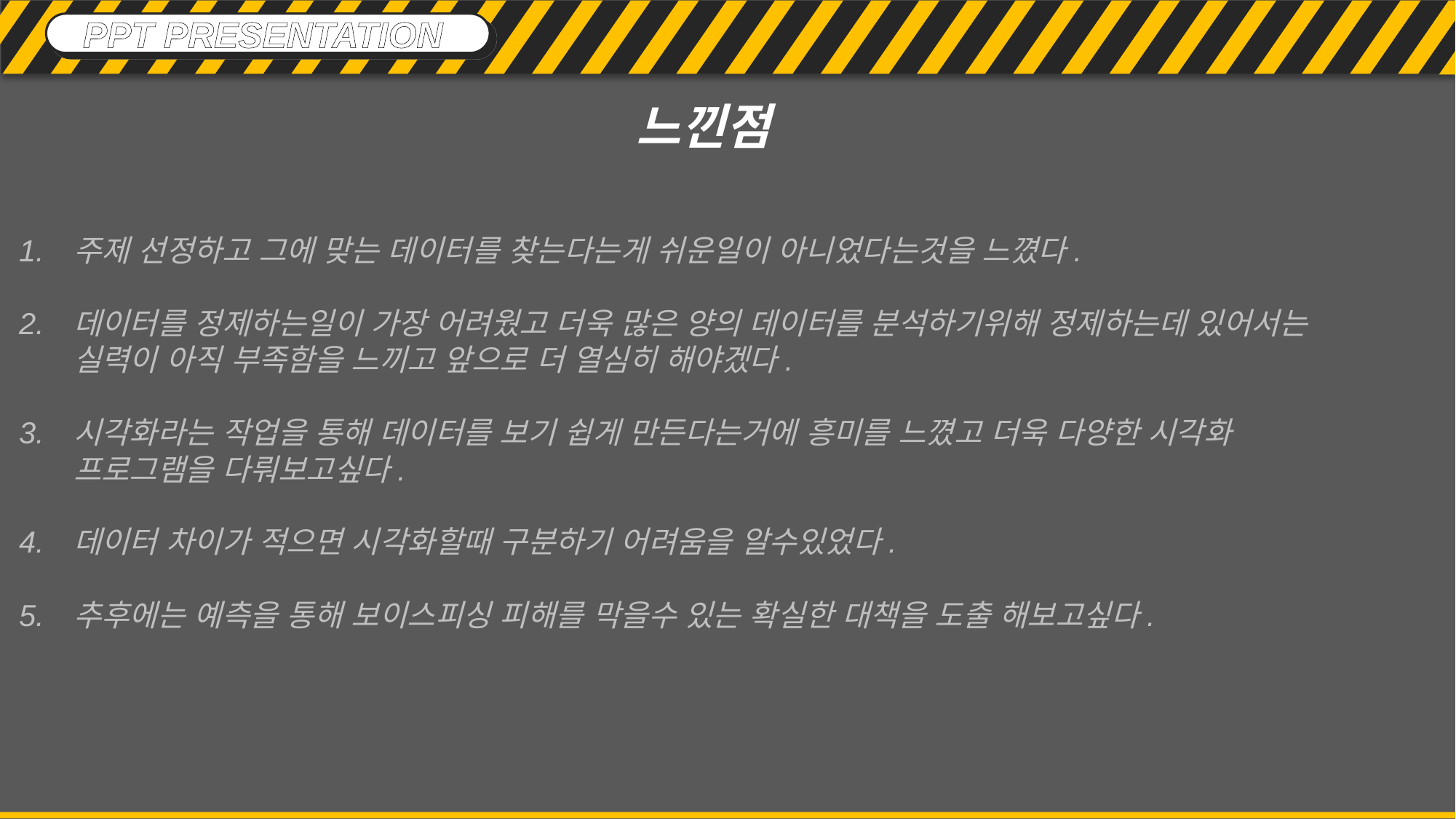

PPT PRESENTATION
느낀점

주제 선정하고 그에 맞는 데이터를 찾는다는게 쉬운일이 아니었다는것을 느꼈다.

데이터를 정제하는일이 가장 어려웠고 더욱 많은 양의 데이터를 분석하기위해 정제하는데 있어서는 실력이 아직 부족함을 느끼고 앞으로 더 열심히 해야겠다.

시각화라는 작업을 통해 데이터를 보기 쉽게 만든다는거에 흥미를 느꼈고 더욱 다양한 시각화 프로그램을 다뤄보고싶다.

데이터 차이가 적으면 시각화할때 구분하기 어려움을 알수있었다.

추후에는 예측을 통해 보이스피싱 피해를 막을수 있는 확실한 대책을 도출 해보고싶다.